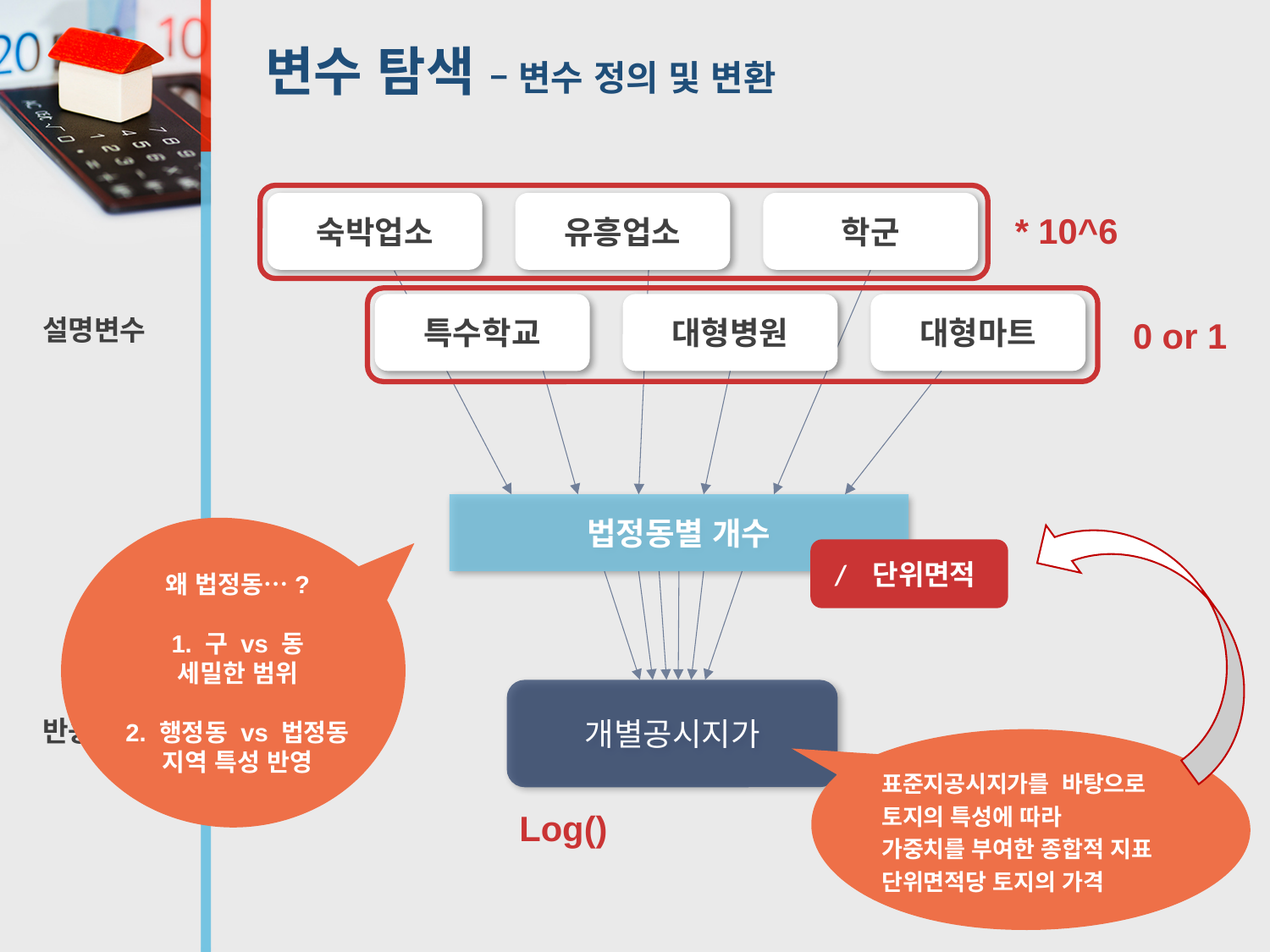

# 변수 탐색 – 변수 정의 및 변환

숙박업소
유흥업소
학군
* 10^6

특수학교
대형병원
대형마트
설명변수
0 or 1

법정동별 개수
왜 법정동…?

1. 구 vs 동
세밀한 범위

2. 행정동 vs 법정동
지역 특성 반영
/   단위면적
개별공시지가
반응변수
표준지공시지가를  바탕으로
토지의 특성에 따라
가중치를 부여한 종합적 지표
단위면적당 토지의 가격
Log()